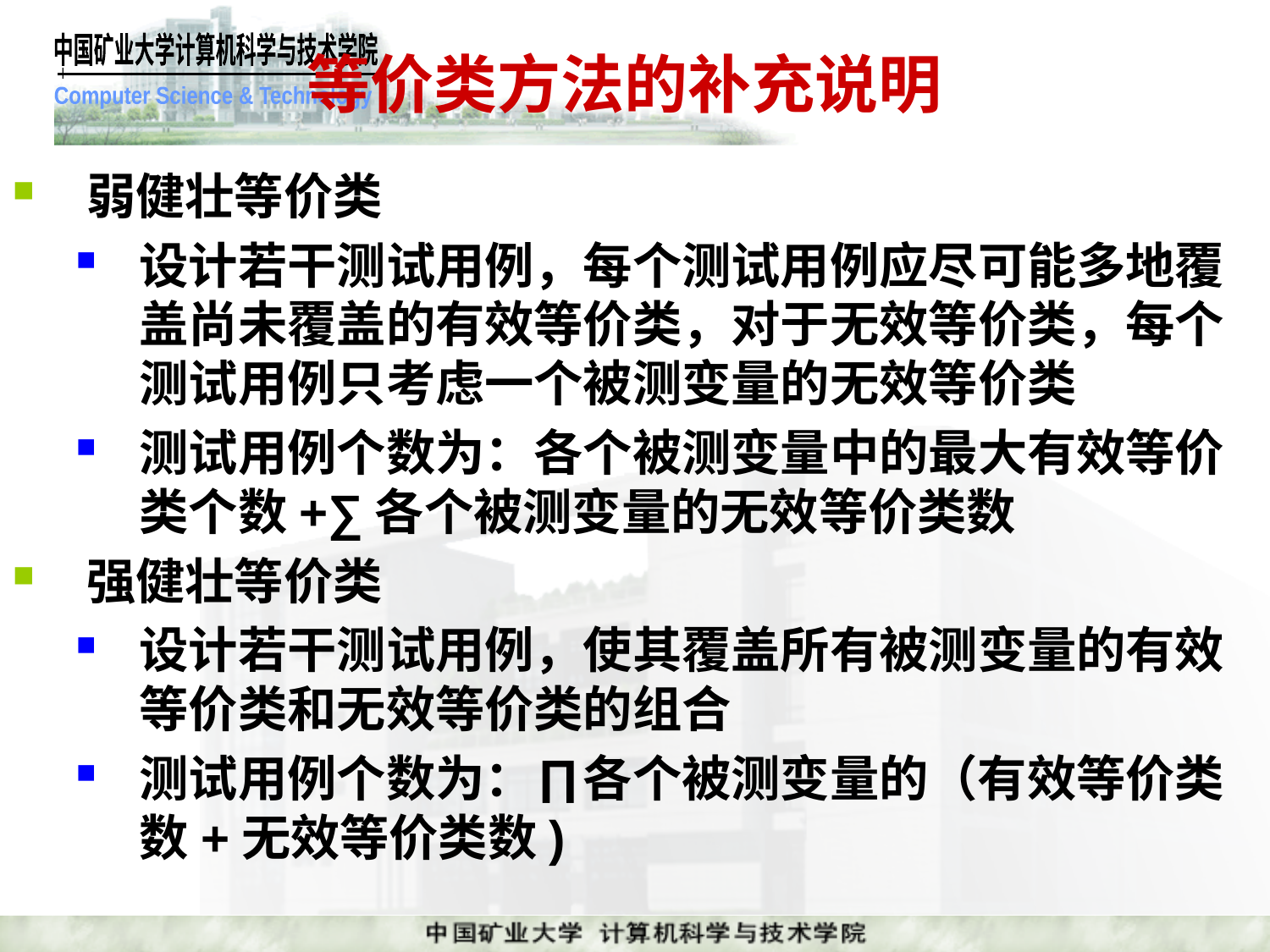

# 等价类方法的补充说明
弱健壮等价类
设计若干测试用例，每个测试用例应尽可能多地覆盖尚未覆盖的有效等价类，对于无效等价类，每个测试用例只考虑一个被测变量的无效等价类
测试用例个数为：各个被测变量中的最大有效等价类个数+∑各个被测变量的无效等价类数
强健壮等价类
设计若干测试用例，使其覆盖所有被测变量的有效等价类和无效等价类的组合
测试用例个数为：∏各个被测变量的（有效等价类数+无效等价类数)